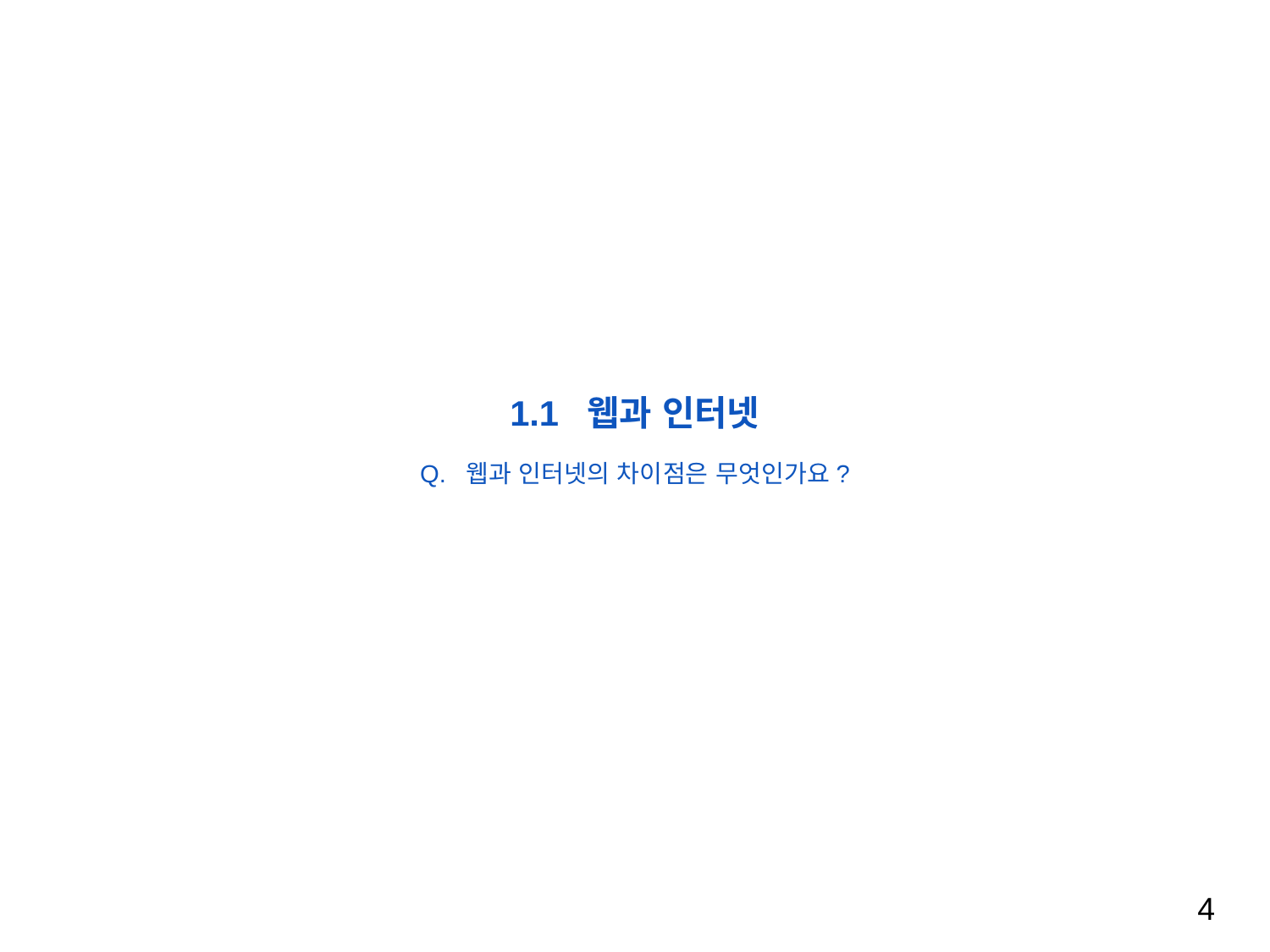

1.1  웹과 인터넷
Q.  웹과 인터넷의 차이점은 무엇인가요?

4